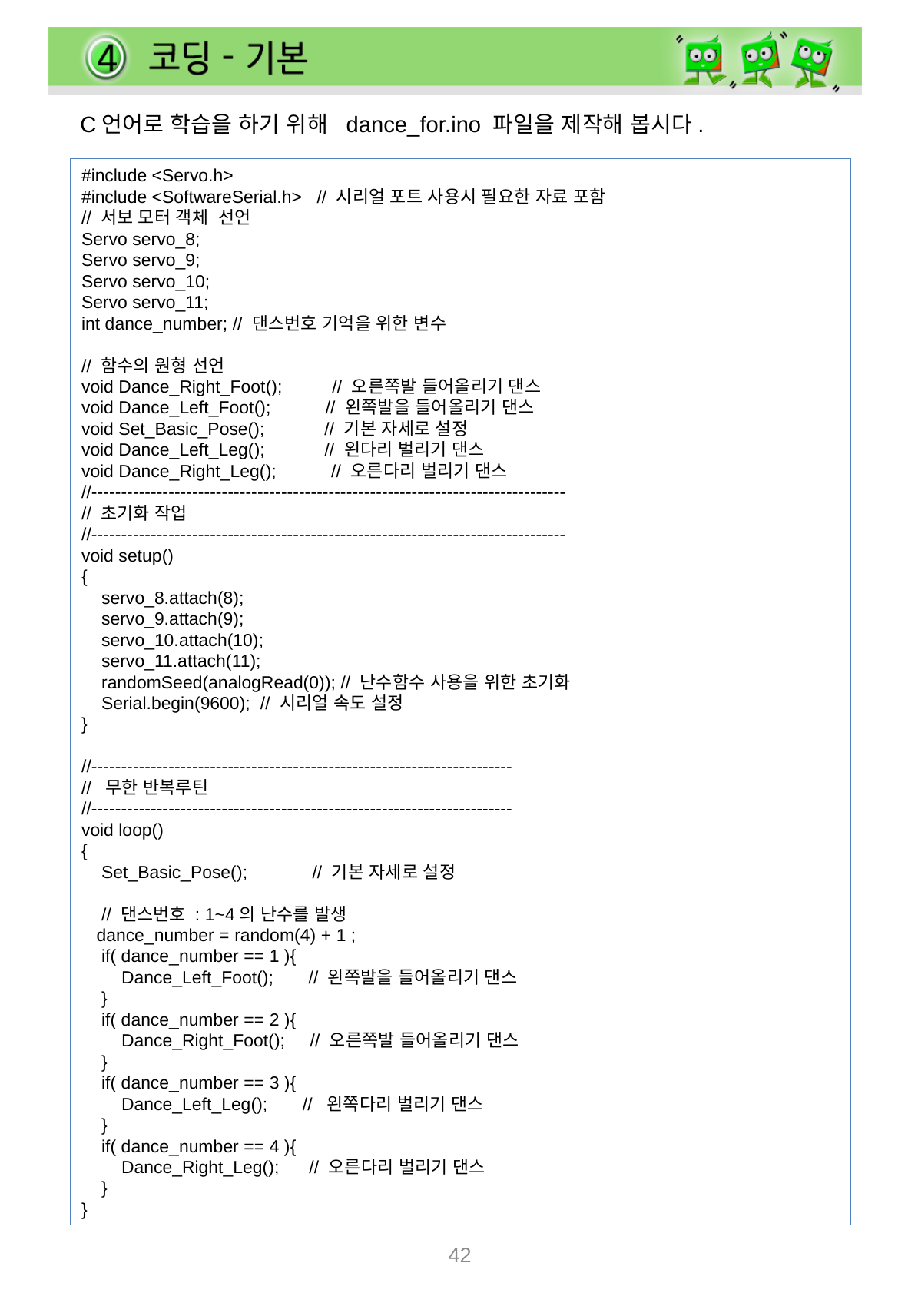

C언어로 학습을 하기 위해  dance_for.ino 파일을 제작해 봅시다.

#include <Servo.h>
#include <SoftwareSerial.h>   // 시리얼 포트 사용시 필요한 자료 포함
// 서보 모터 객체  선언
Servo servo_8;
Servo servo_9;
Servo servo_10;
Servo servo_11;
int dance_number; // 댄스번호 기억을 위한 변수

// 함수의 원형 선언
void Dance_Right_Foot();          // 오른쪽발 들어올리기 댄스
void Dance_Left_Foot();           // 왼쪽발을 들어올리기 댄스
void Set_Basic_Pose();            // 기본 자세로 설정
void Dance_Left_Leg();            // 왼다리 벌리기 댄스
void Dance_Right_Leg();           // 오른다리 벌리기 댄스
//--------------------------------------------------------------------------------
// 초기화 작업
//--------------------------------------------------------------------------------
void setup()
{
    servo_8.attach(8);
    servo_9.attach(9);
    servo_10.attach(10);
    servo_11.attach(11);
    randomSeed(analogRead(0)); // 난수함수 사용을 위한 초기화
    Serial.begin(9600);  // 시리얼 속도 설정
}

//-----------------------------------------------------------------------
//  무한 반복루틴
//-----------------------------------------------------------------------
void loop()
{
    Set_Basic_Pose();             // 기본 자세로 설정

    // 댄스번호 : 1~4의 난수를 발생
   dance_number = random(4) + 1 ;
    if( dance_number == 1 ){
        Dance_Left_Foot();       // 왼쪽발을 들어올리기 댄스
    }
    if( dance_number == 2 ){
        Dance_Right_Foot();     // 오른쪽발 들어올리기 댄스
    }
    if( dance_number == 3 ){
        Dance_Left_Leg();       //  왼쪽다리 벌리기 댄스
    }
    if( dance_number == 4 ){
        Dance_Right_Leg();      // 오른다리 벌리기 댄스
    }
}
42